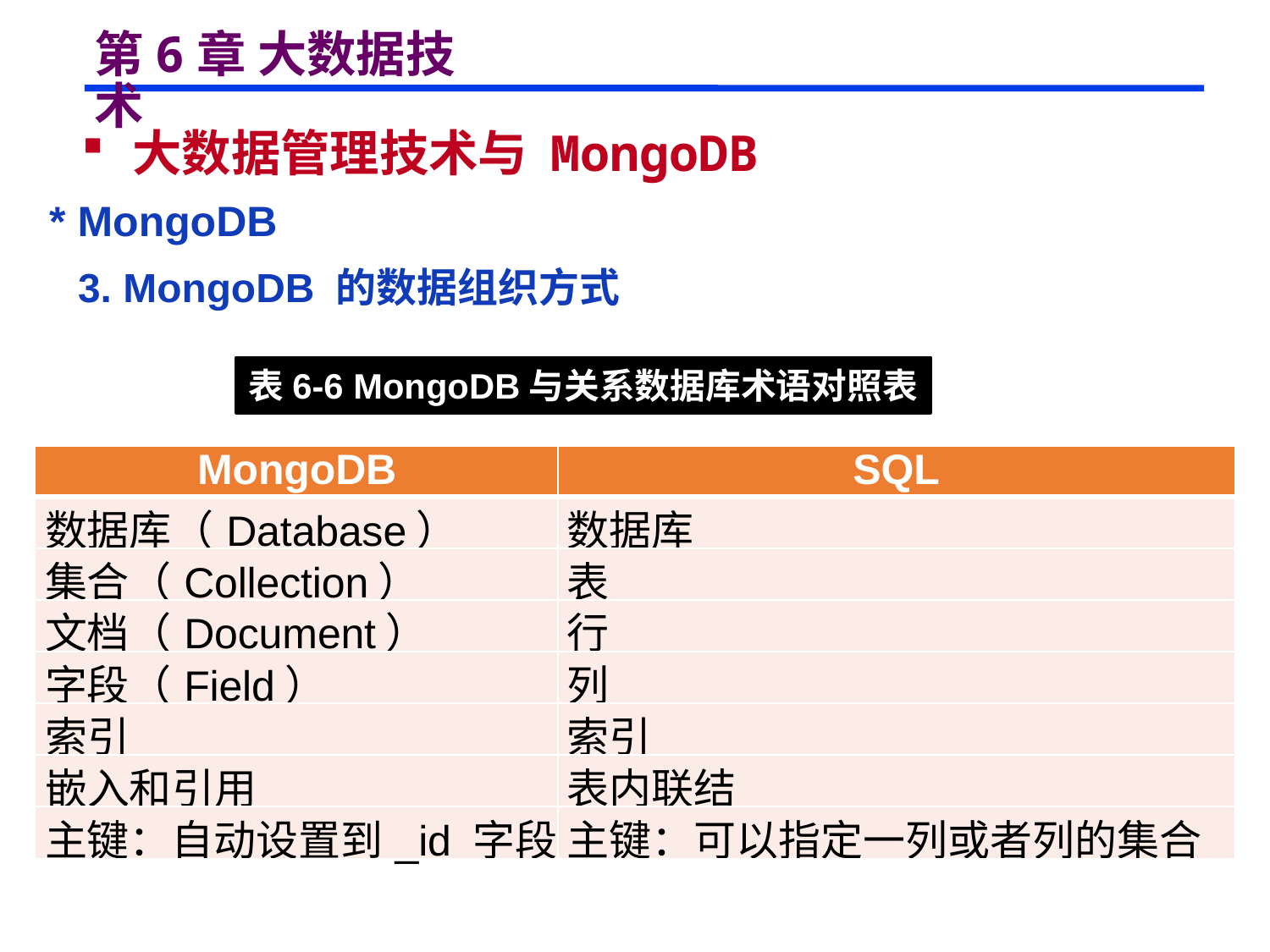

# 第6章 大数据技术
 大数据管理技术与 MongoDB
  * MongoDB
    3. MongoDB 的数据组织方式
表6-6 MongoDB与关系数据库术语对照表
| MongoDB | SQL |
| --- | --- |
| 数据库（Database） | 数据库 |
| 集合（Collection） | 表 |
| 文档（Document） | 行 |
| 字段（Field） | 列 |
| 索引 | 索引 |
| 嵌入和引用 | 表内联结 |
| 主键：自动设置到\_id 字段 | 主键：可以指定一列或者列的集合 |